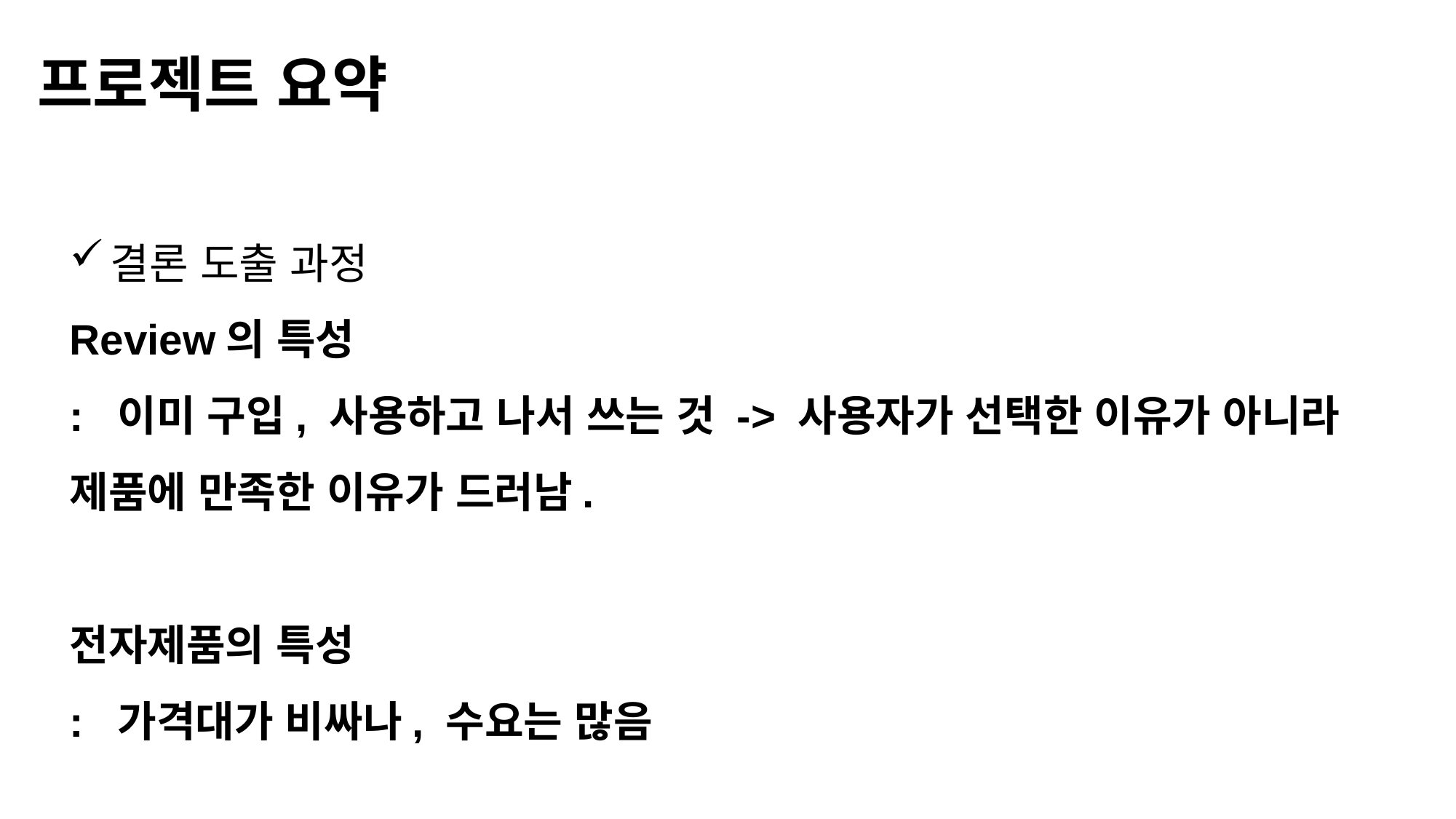

프로젝트 요약
결론 도출 과정
Review의 특성
:  이미 구입, 사용하고 나서 쓰는 것 -> 사용자가 선택한 이유가 아니라
제품에 만족한 이유가 드러남.

전자제품의 특성
:  가격대가 비싸나, 수요는 많음